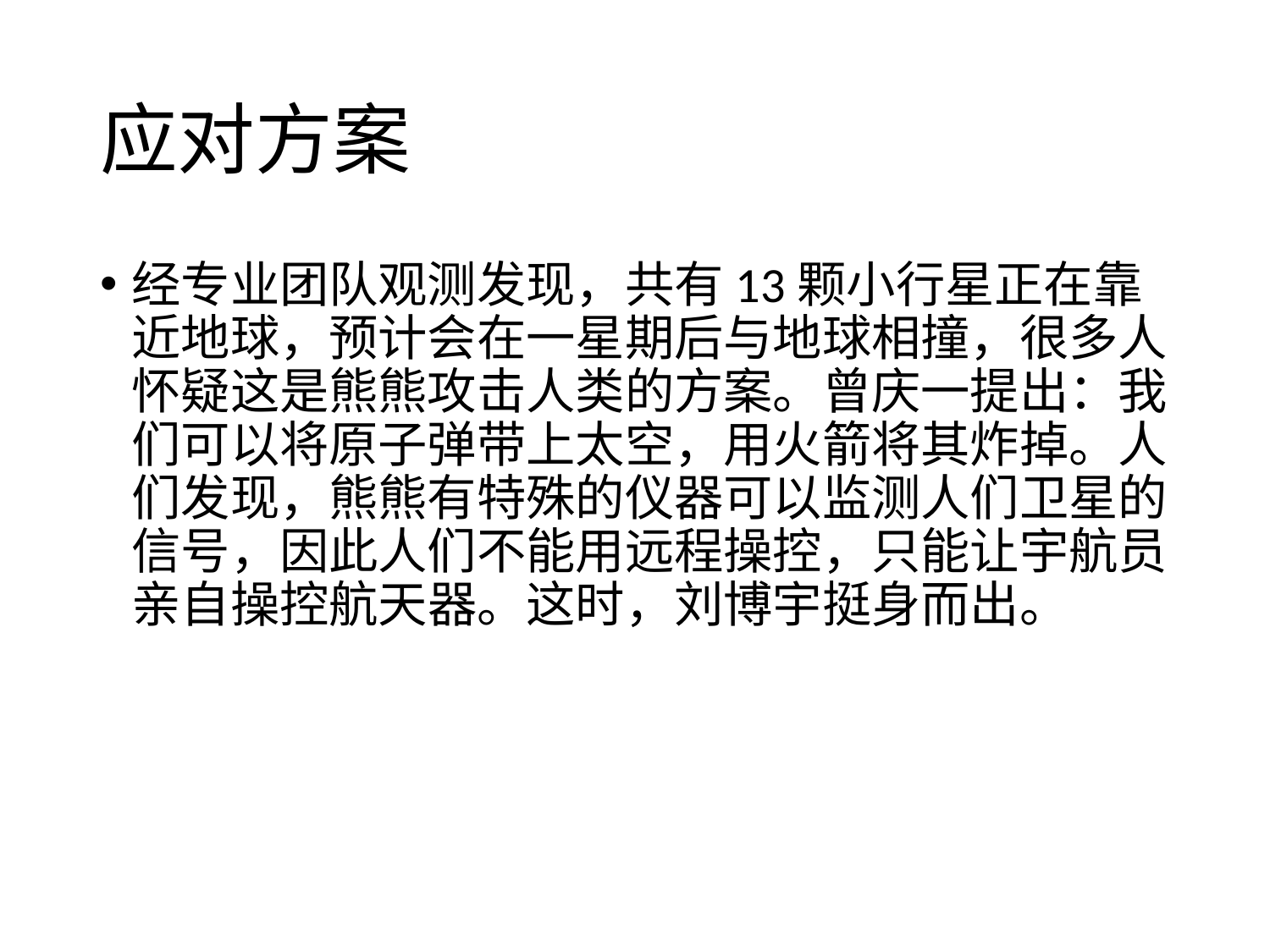

# 应对方案
经专业团队观测发现，共有13颗小行星正在靠近地球，预计会在一星期后与地球相撞，很多人怀疑这是熊熊攻击人类的方案。曾庆一提出：我们可以将原子弹带上太空，用火箭将其炸掉。人们发现，熊熊有特殊的仪器可以监测人们卫星的信号，因此人们不能用远程操控，只能让宇航员亲自操控航天器。这时，刘博宇挺身而出。